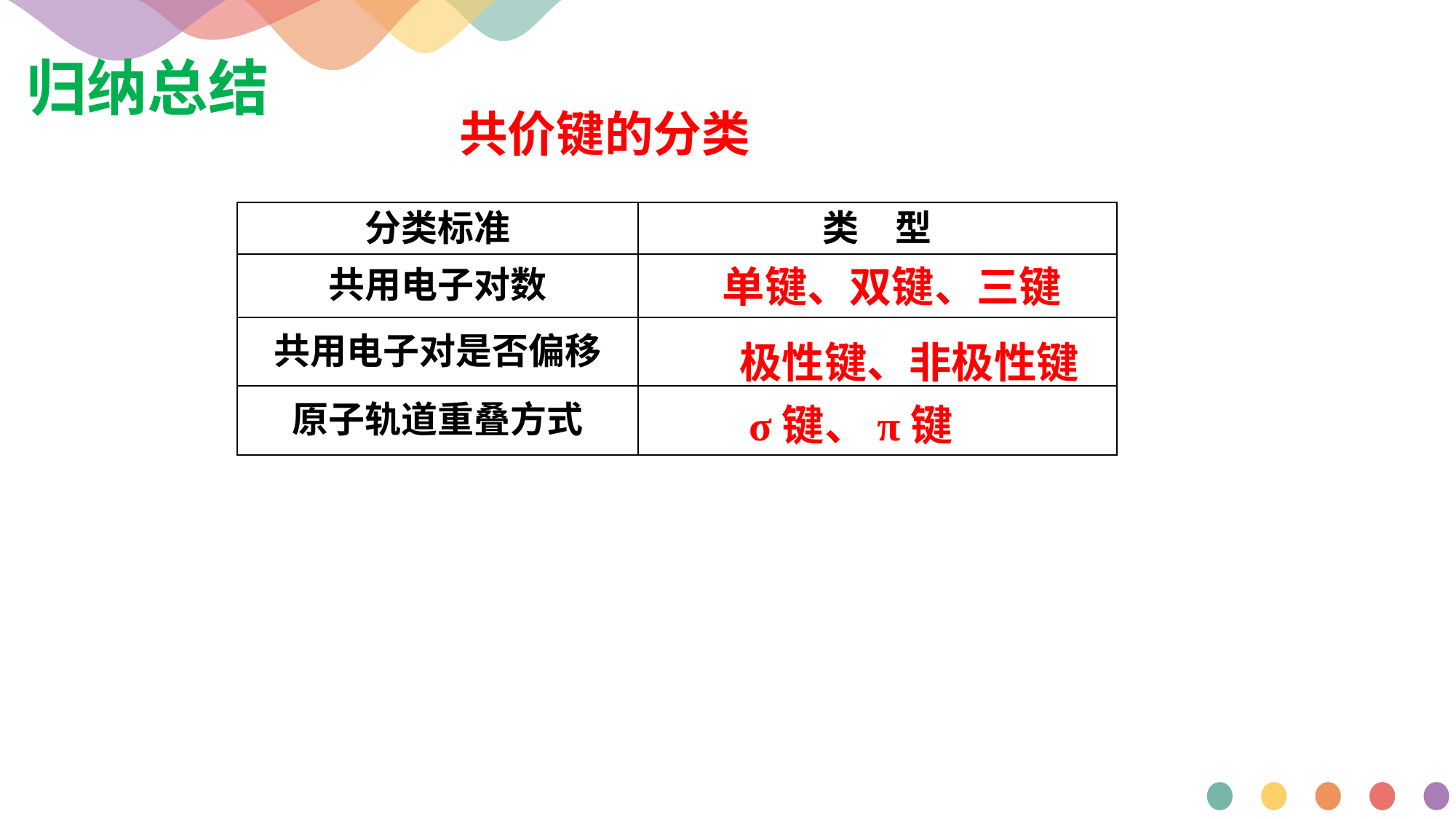

归纳总结
共价键的分类
| 分类标准 | 类　型 |
| --- | --- |
| 共用电子对数 |  |
| 共用电子对是否偏移 |  |
| 原子轨道重叠方式 |  |
单键、双键、三键
极性键、非极性键
σ键、π键